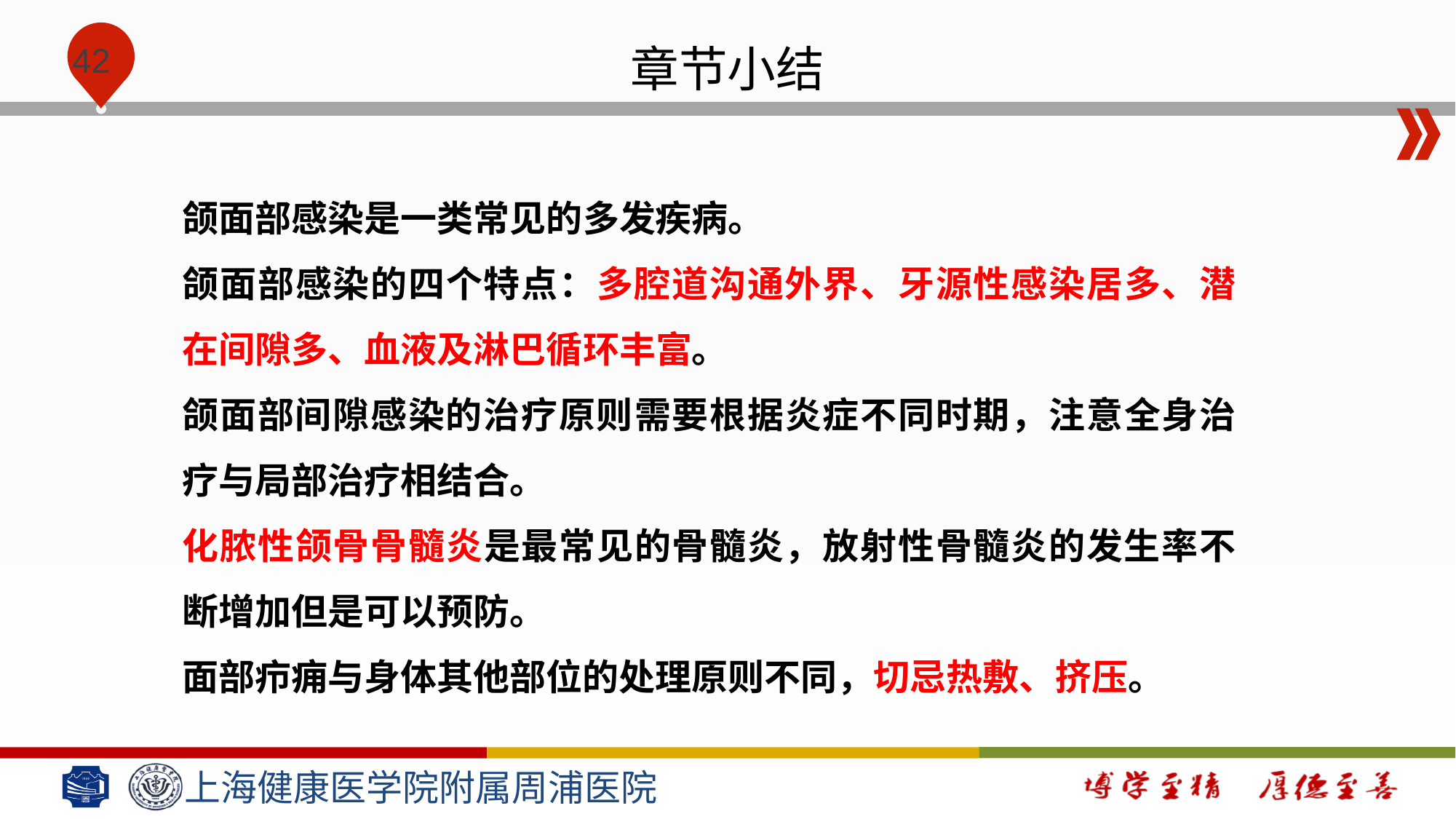

# 章节小结
颌面部感染是一类常见的多发疾病。
颌面部感染的四个特点：多腔道沟通外界、牙源性感染居多、潜在间隙多、血液及淋巴循环丰富。
颌面部间隙感染的治疗原则需要根据炎症不同时期，注意全身治疗与局部治疗相结合。
化脓性颌骨骨髓炎是最常见的骨髓炎，放射性骨髓炎的发生率不断增加但是可以预防。
面部疖痈与身体其他部位的处理原则不同，切忌热敷、挤压。